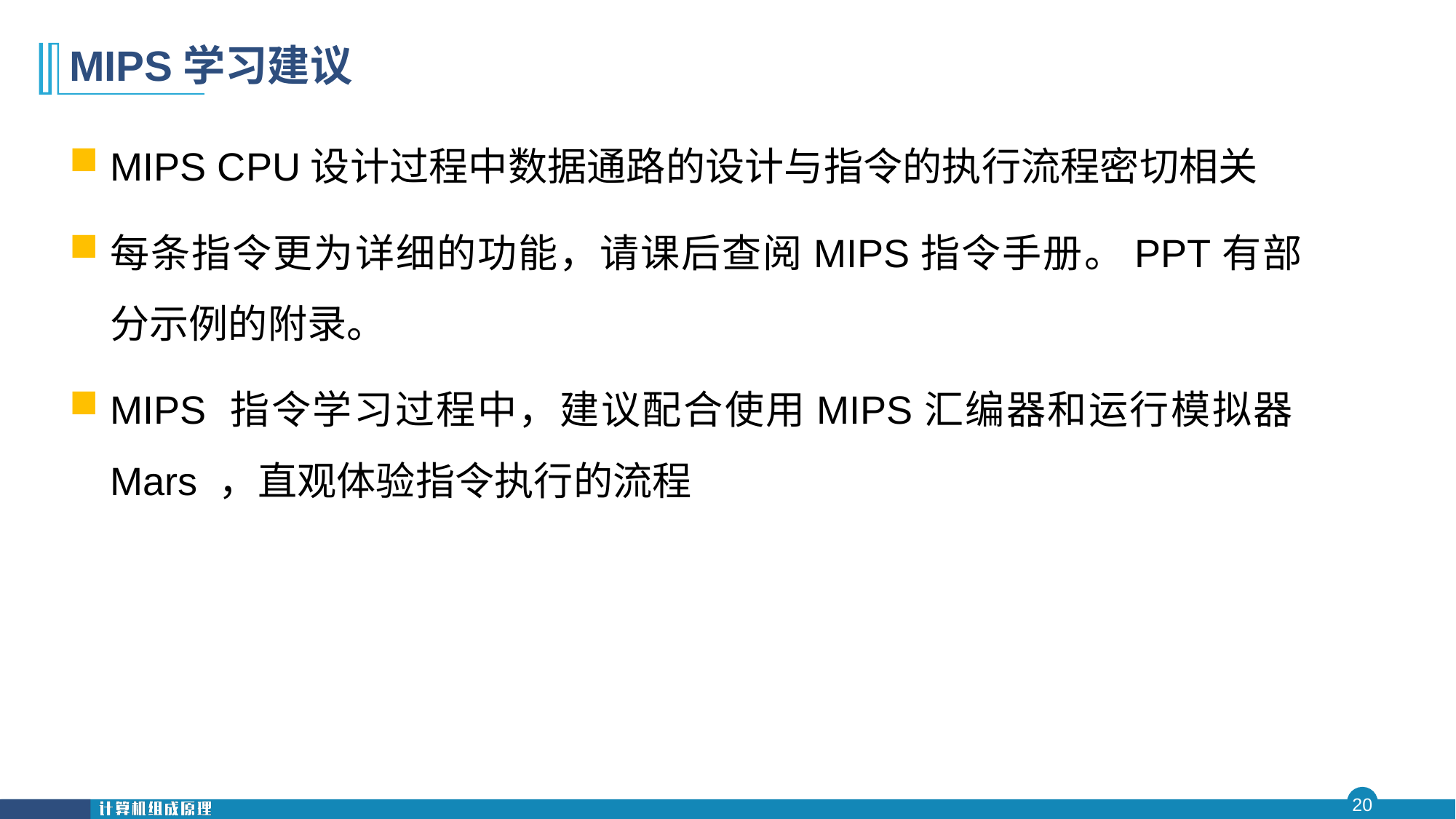

# MIPS学习建议
MIPS CPU设计过程中数据通路的设计与指令的执行流程密切相关
每条指令更为详细的功能，请课后查阅MIPS指令手册。PPT有部分示例的附录。
MIPS 指令学习过程中，建议配合使用MIPS汇编器和运行模拟器Mars ，直观体验指令执行的流程